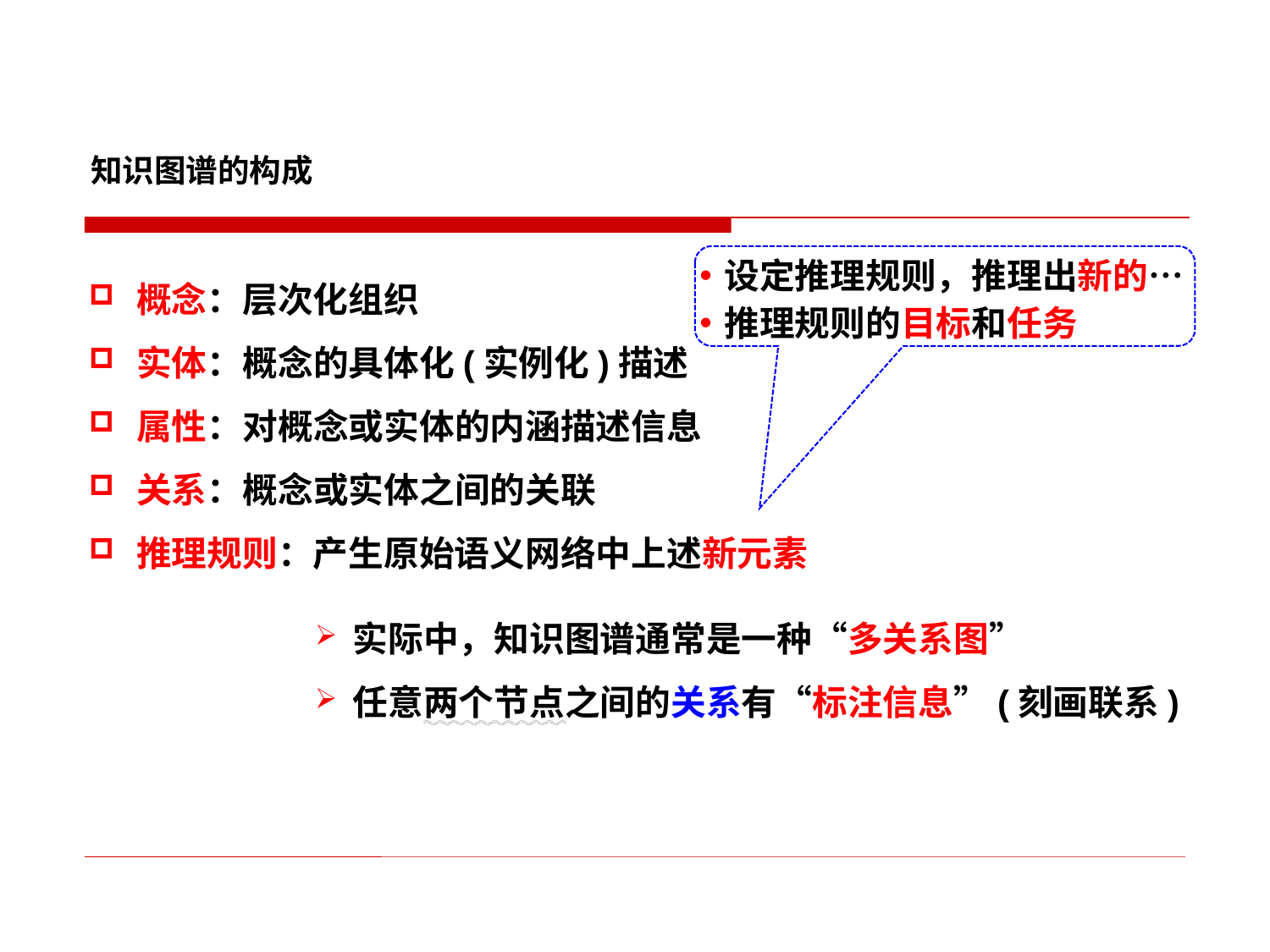

知识图谱的构成
设定推理规则，推理出新的…
推理规则的目标和任务
概念：层次化组织
实体：概念的具体化(实例化)描述
属性：对概念或实体的内涵描述信息
关系：概念或实体之间的关联
推理规则：产生原始语义网络中上述新元素
实际中，知识图谱通常是一种“多关系图”
任意两个节点之间的关系有“标注信息”(刻画联系)